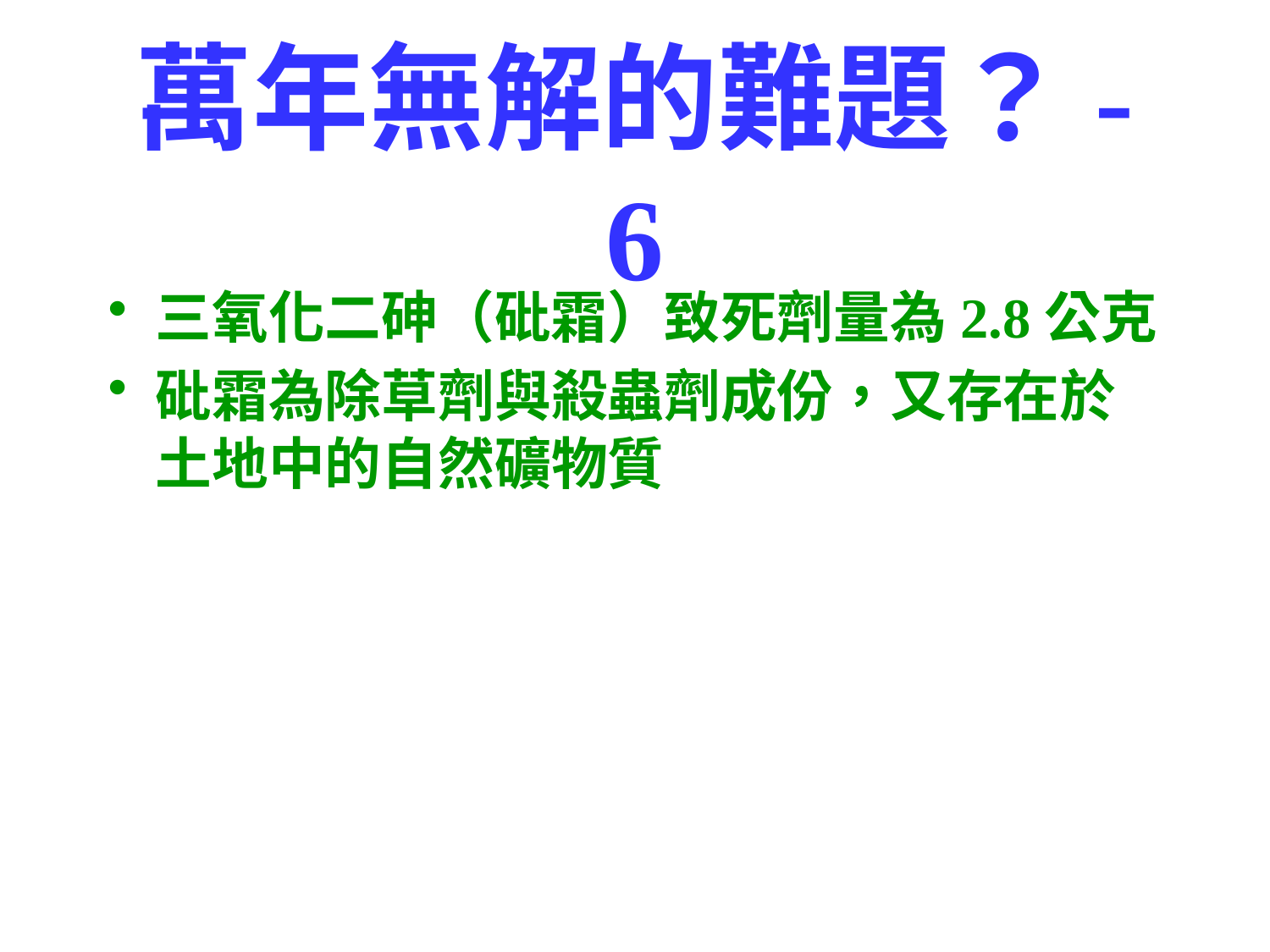

# 萬年無解的難題？-6
三氧化二砷（砒霜）致死劑量為2.8公克
砒霜為除草劑與殺蟲劑成份，又存在於土地中的自然礦物質